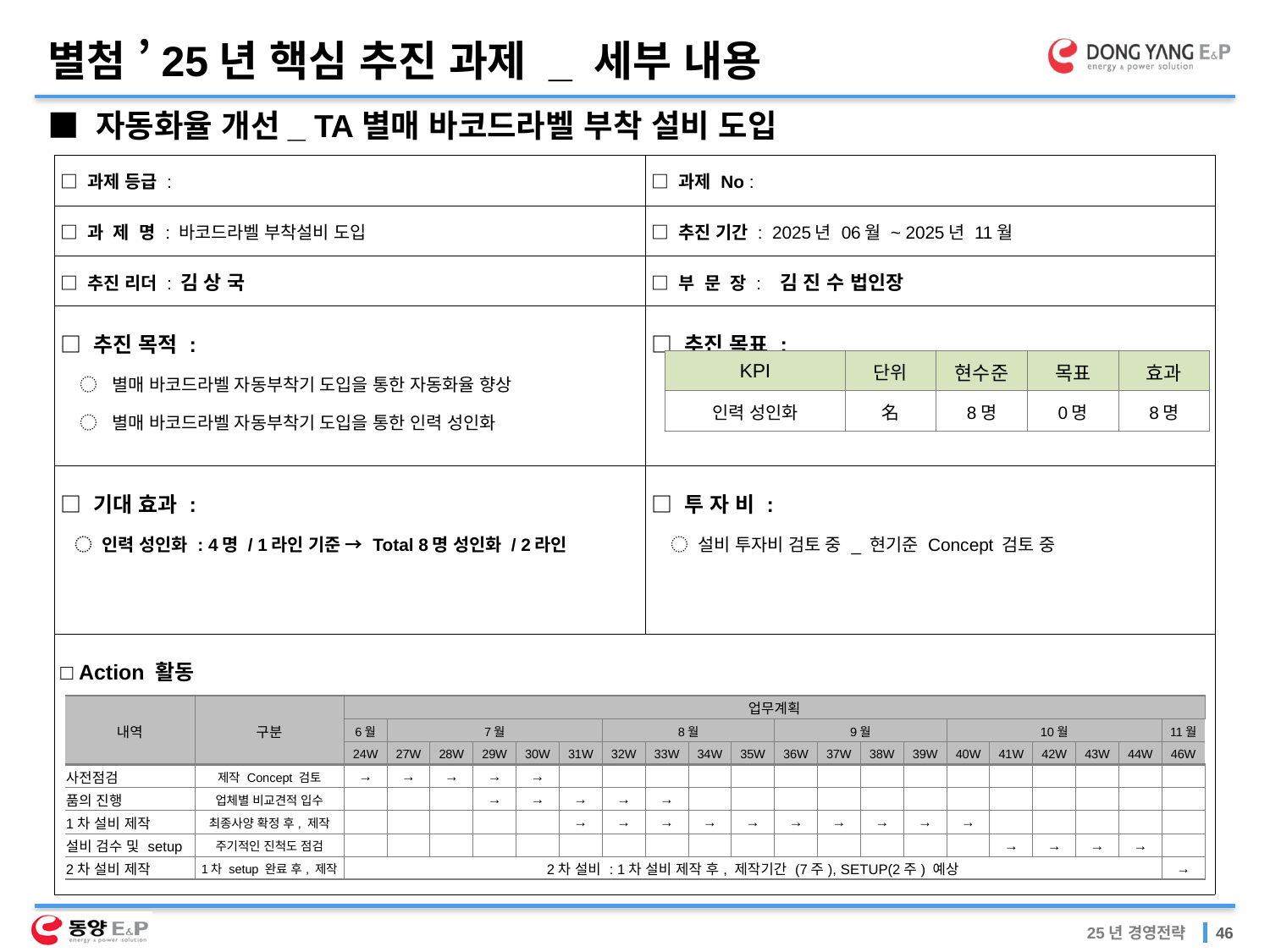

별첨 ’25년 핵심 추진 과제 _ 세부 내용
■ 자동화율 개선_ TA별매 바코드라벨 부착 설비 도입
| □ 과제 등급 : | □ 과제 No : |
| --- | --- |
| □ 과 제 명 : 바코드라벨 부착설비 도입 | □ 추진 기간 : 2025년 06월 ~ 2025년 11월 |
| □ 추진 리더 : 김 상 국 | □ 부 문 장 : 김 진 수 법인장 |
| □ 추진 목적 : ◌ 별매 바코드라벨 자동부착기 도입을 통한 자동화율 향상 ◌ 별매 바코드라벨 자동부착기 도입을 통한 인력 성인화 | □ 추진 목표 : |
| □ 기대 효과 : ◌ 인력 성인화 : 4명 / 1라인 기준 → Total 8명 성인화 / 2라인 | □ 투 자 비 : ◌ 설비 투자비 검토 중 \_ 현기준 Concept 검토 중 |
| □ Action 활동 |  |
| KPI | 단위 | 현수준 | 목표 | 효과 |
| --- | --- | --- | --- | --- |
| 인력 성인화 | 名 | 8명 | 0명 | 8명 |
| 내역 | 구분 | 업무계획 |  |  |  |  |  |  |  |  |  |  |  |  |  |  |  |  |  |  |  |
| --- | --- | --- | --- | --- | --- | --- | --- | --- | --- | --- | --- | --- | --- | --- | --- | --- | --- | --- | --- | --- | --- |
|  |  | 6월 | 7월 |  |  |  |  | 8월 |  |  |  | 9월 |  |  |  | 10월 |  |  |  |  | 11월 |
|  |  | 24W | 27W | 28W | 29W | 30W | 31W | 32W | 33W | 34W | 35W | 36W | 37W | 38W | 39W | 40W | 41W | 42W | 43W | 44W | 46W |
| 사전점검 | 제작 Concept 검토 | → | → | → | → | → |  |  |  |  |  |  |  |  |  |  |  |  |  |  |  |
| 품의 진행 | 업체별 비교견적 입수 |  |  |  | → | → | → | → | → |  |  |  |  |  |  |  |  |  |  |  |  |
| 1차 설비 제작 | 최종사양 확정 후, 제작 |  |  |  |  |  | → | → | → | → | → | → | → | → | → | → |  |  |  |  |  |
| 설비 검수 및 setup | 주기적인 진척도 점검 |  |  |  |  |  |  |  |  |  |  |  |  |  |  |  | → | → | → | → |  |
| 2차 설비 제작 | 1차 setup 완료 후, 제작 | 2차 설비 : 1차 설비 제작 후, 제작기간 (7주), SETUP(2주) 예상 |  |  |  |  |  |  |  |  |  |  |  |  |  |  |  |  |  |  | → |